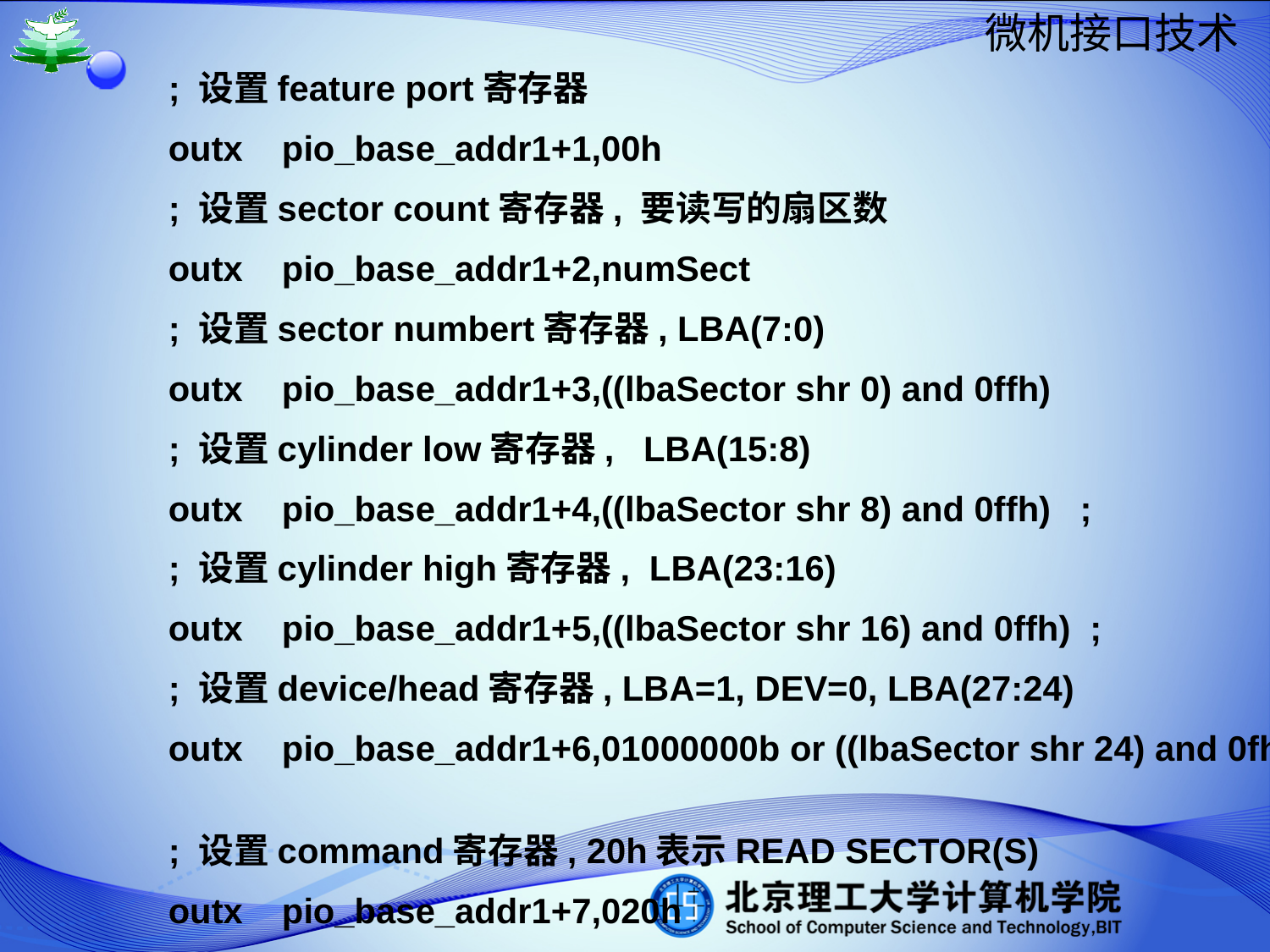

; 设置feature port寄存器
                outx    pio_base_addr1+1,00h
                ; 设置sector count寄存器, 要读写的扇区数
                outx    pio_base_addr1+2,numSect
                ; 设置sector numbert寄存器, LBA(7:0)
                outx    pio_base_addr1+3,((lbaSector shr 0) and 0ffh)
                ; 设置cylinder low寄存器,   LBA(15:8)
                outx    pio_base_addr1+4,((lbaSector shr 8) and 0ffh)   ;
                ; 设置cylinder high寄存器,  LBA(23:16)
                outx    pio_base_addr1+5,((lbaSector shr 16) and 0ffh)  ;
                ; 设置device/head寄存器, LBA=1, DEV=0, LBA(27:24)
                outx    pio_base_addr1+6,01000000b or ((lbaSector shr 24) and 0fh)
                ; 设置command寄存器, 20h表示READ SECTOR(S)
                outx    pio_base_addr1+7,020h